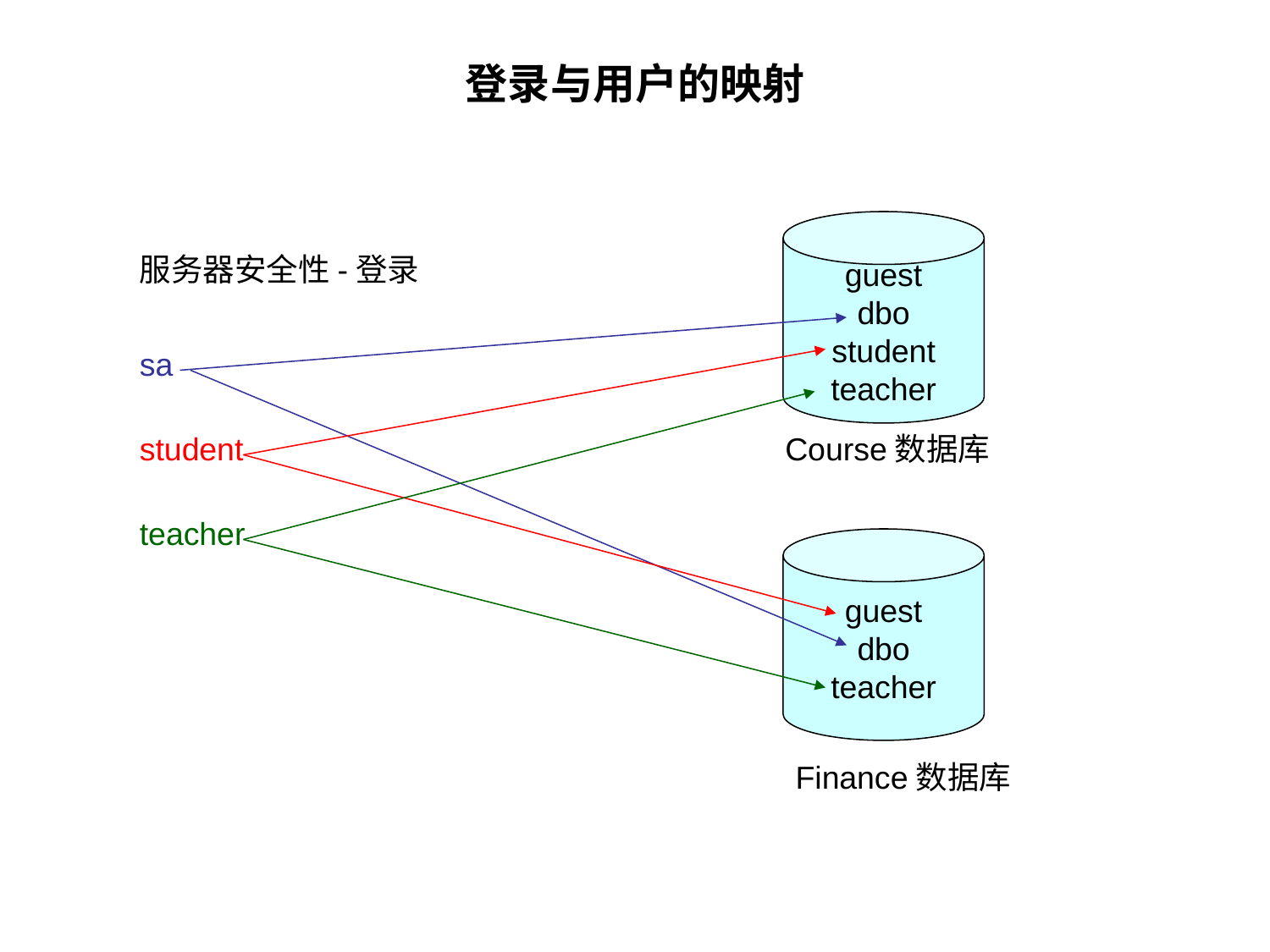

# 登录与用户的映射
guest
dbo
student
teacher
服务器安全性-登录

sa

student
Course数据库

teacher
guest
dbo
teacher

Finance数据库